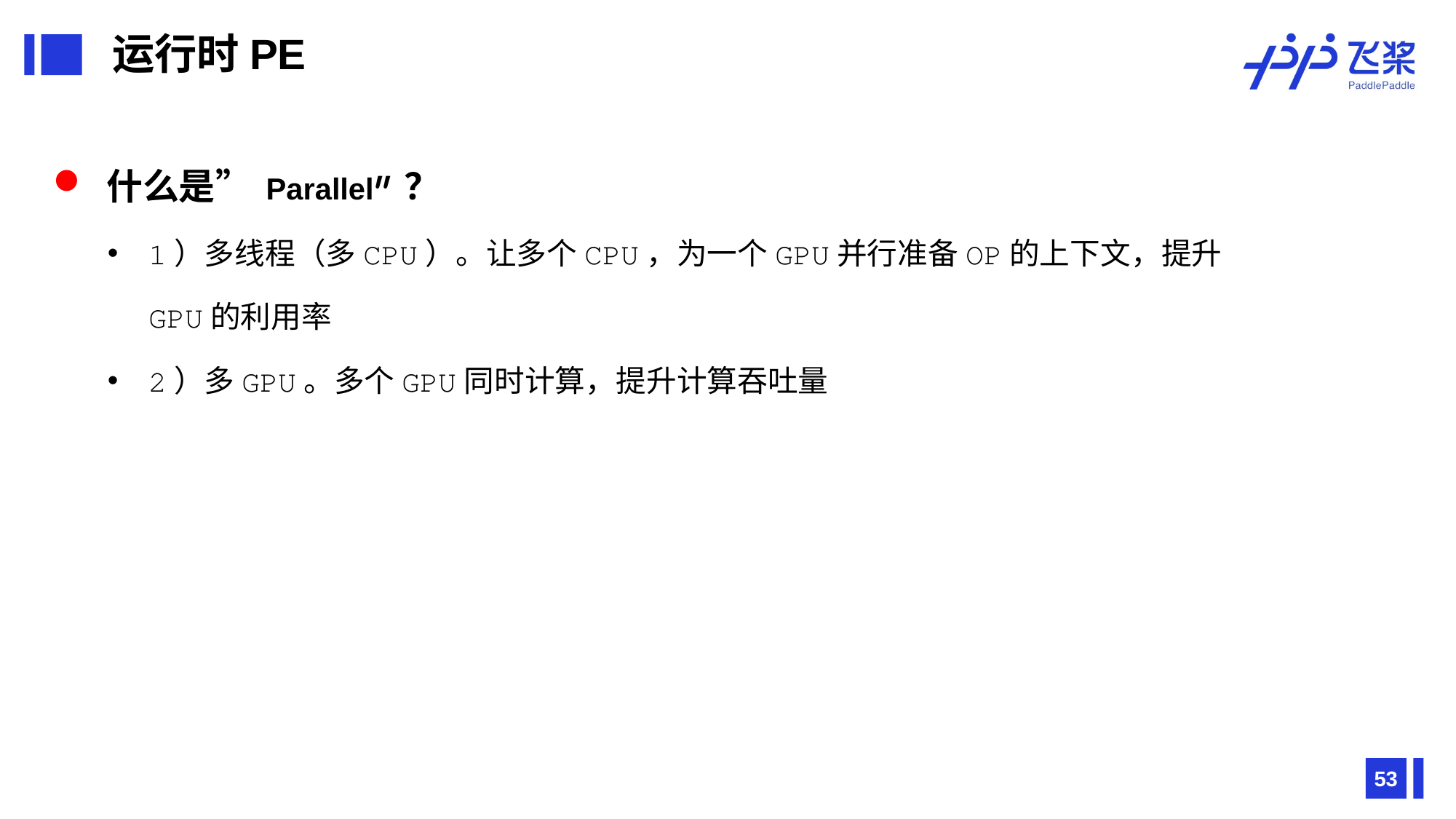

运行时PE
 什么是” Parallel”？
1）多线程（多CPU）。让多个CPU，为一个GPU并行准备OP的上下文，提升GPU的利用率
2）多GPU。多个GPU同时计算，提升计算吞吐量
53